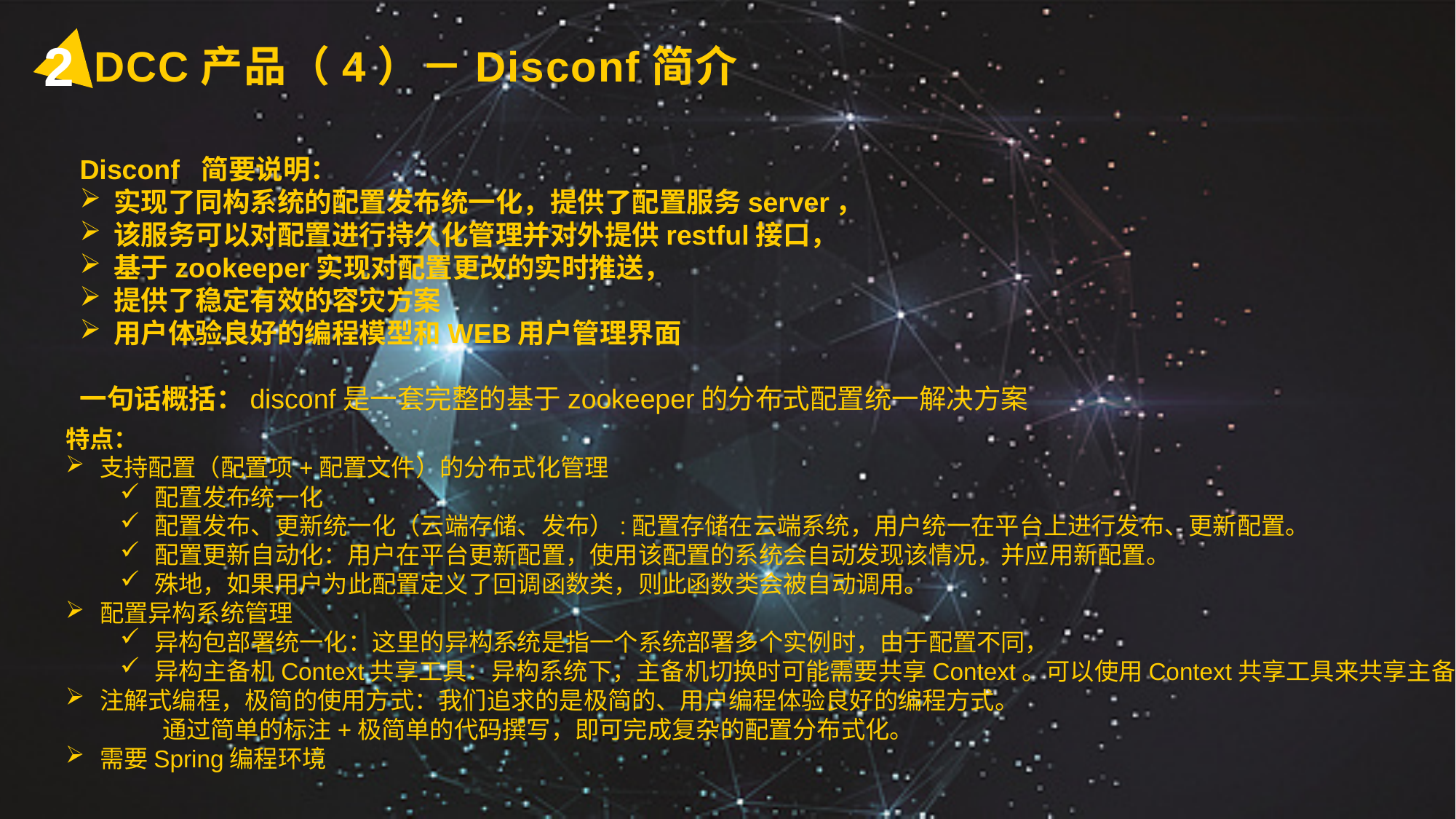

2
DCC产品（4）－Disconf简介

Disconf  简要说明：
实现了同构系统的配置发布统一化，提供了配置服务server，
该服务可以对配置进行持久化管理并对外提供restful接口，
基于zookeeper实现对配置更改的实时推送，
提供了稳定有效的容灾方案
用户体验良好的编程模型和WEB用户管理界面

一句话概括：disconf是一套完整的基于zookeeper的分布式配置统一解决方案
特点：
支持配置（配置项+配置文件）的分布式化管理
配置发布统一化
配置发布、更新统一化（云端存储、发布）:配置存储在云端系统，用户统一在平台上进行发布、更新配置。
配置更新自动化：用户在平台更新配置，使用该配置的系统会自动发现该情况，并应用新配置。
殊地，如果用户为此配置定义了回调函数类，则此函数类会被自动调用。
配置异构系统管理
异构包部署统一化：这里的异构系统是指一个系统部署多个实例时，由于配置不同，
异构主备机Context共享工具：异构系统下，主备机切换时可能需要共享Context。可以使用Context共享工具来共享主备的Context。
注解式编程，极简的使用方式：我们追求的是极简的、用户编程体验良好的编程方式。
　　　　通过简单的标注+极简单的代码撰写，即可完成复杂的配置分布式化。
需要Spring编程环境